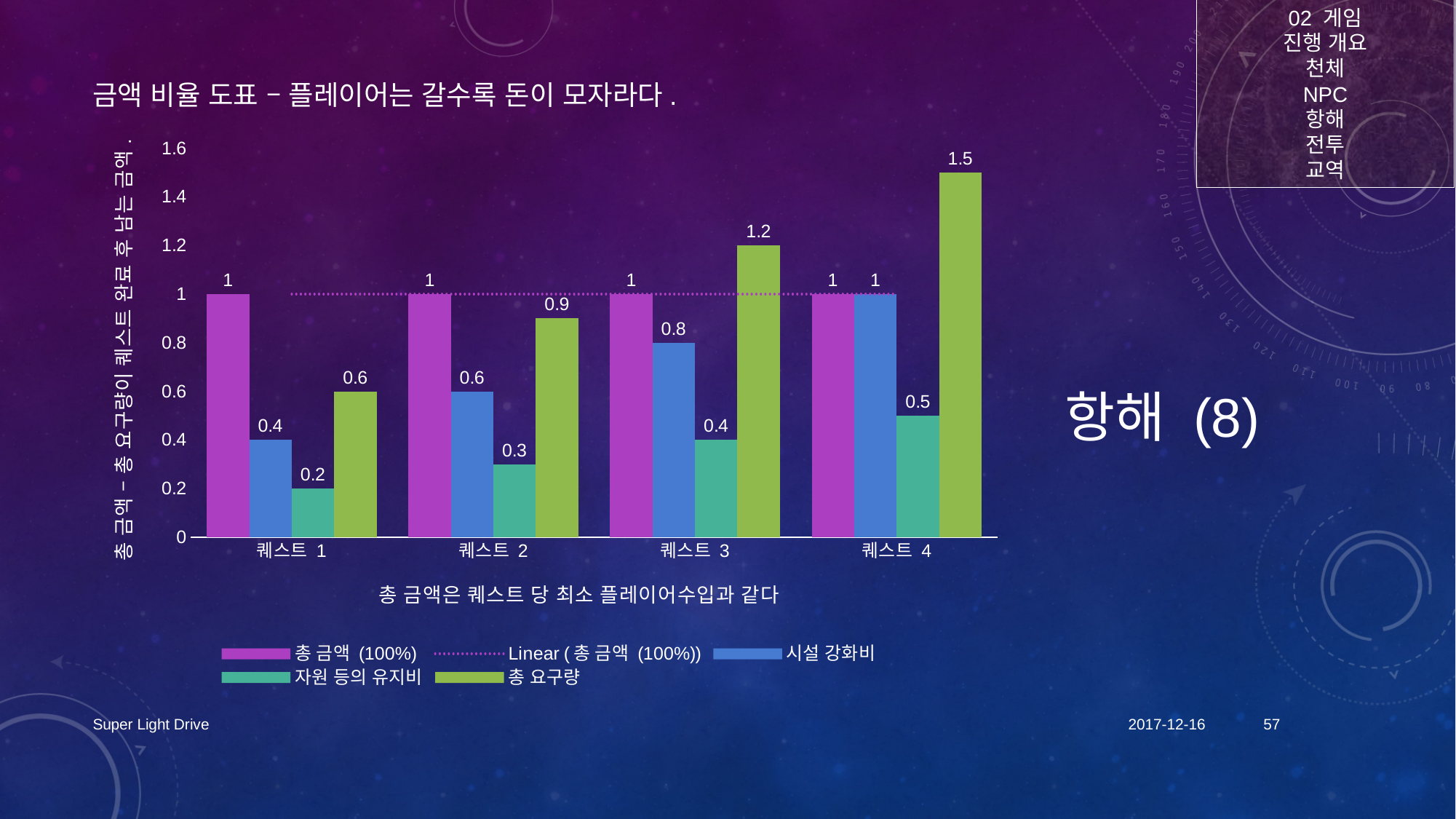

02 게임
진행 개요
천체
NPC
항해
전투
교역
# 항해 (8)
금액 비율 도표 – 플레이어는 갈수록 돈이 모자라다.

### Chart

| Category | 총 금액 (100%) | 시설 강화비 | 자원 등의 유지비 | 총 요구량 |
|---|---|---|---|---|
| 퀘스트 1 | 1.0 | 0.4 | 0.2 | 0.6 |
| 퀘스트 2 | 1.0 | 0.6 | 0.3 | 0.9 |
| 퀘스트 3 | 1.0 | 0.8 | 0.4 | 1.2 |
| 퀘스트 4 | 1.0 | 1.0 | 0.5 | 1.5 |
Super Light Drive
2017-12-16
57